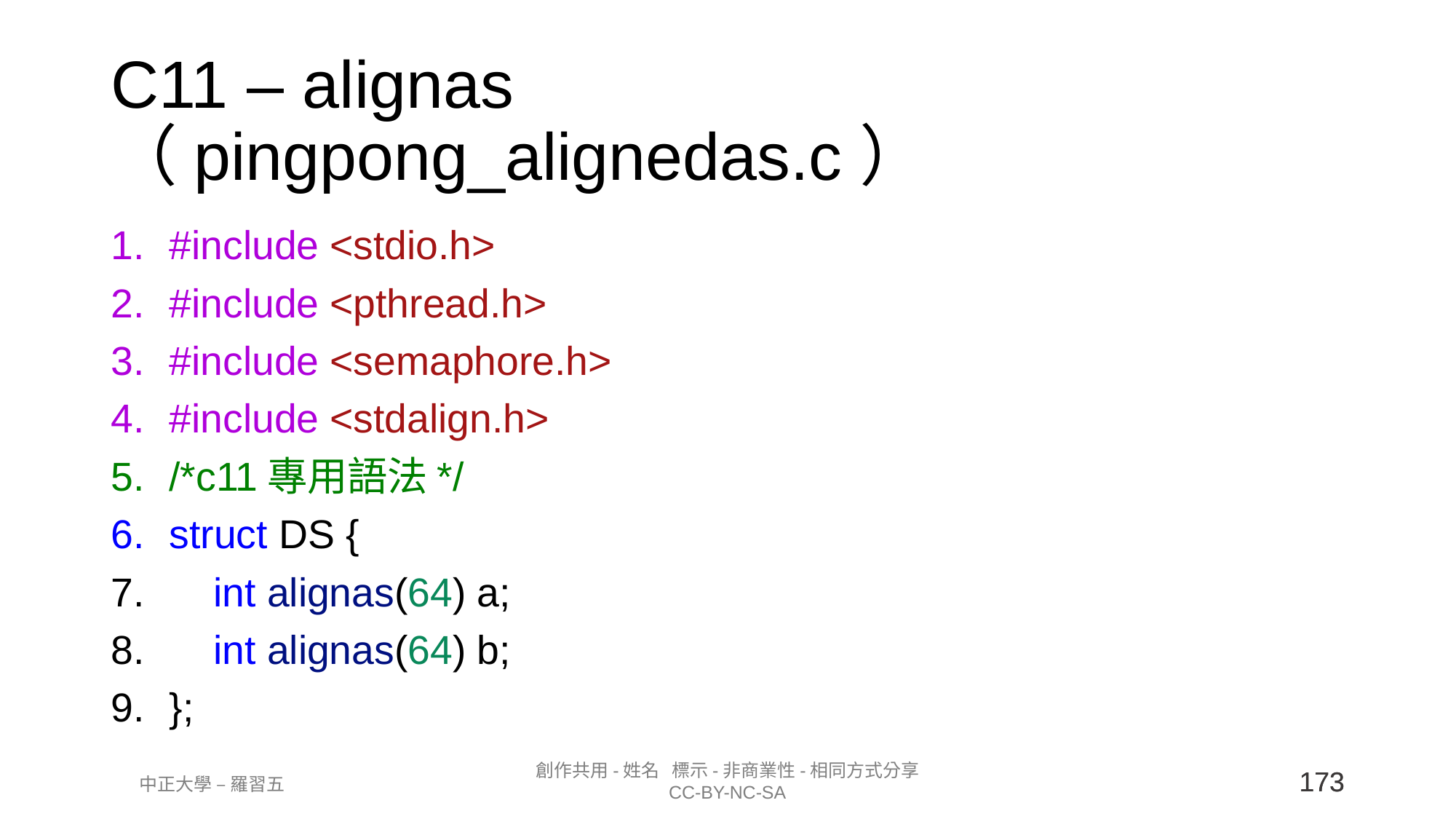

# C11 – alignas （pingpong_alignedas.c）
#include <stdio.h>
#include <pthread.h>
#include <semaphore.h>
#include <stdalign.h>
/*c11專用語法*/
struct DS {
    int alignas(64) a;
    int alignas(64) b;
};